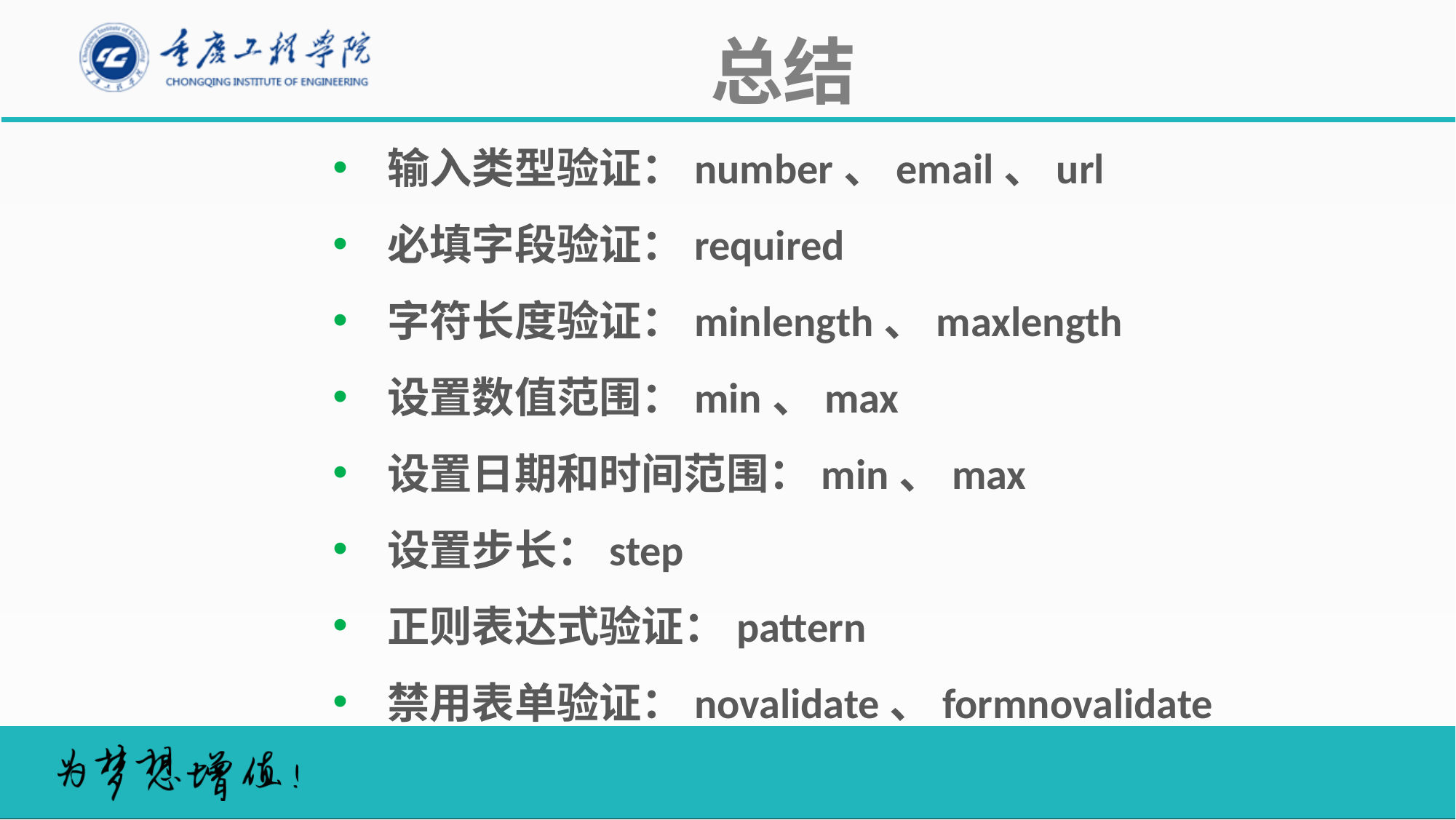

总结
输入类型验证：number、email、url
必填字段验证：required
字符长度验证：minlength、maxlength
设置数值范围：min、max
设置日期和时间范围：min、max
设置步长：step
正则表达式验证：pattern
禁用表单验证：novalidate、formnovalidate